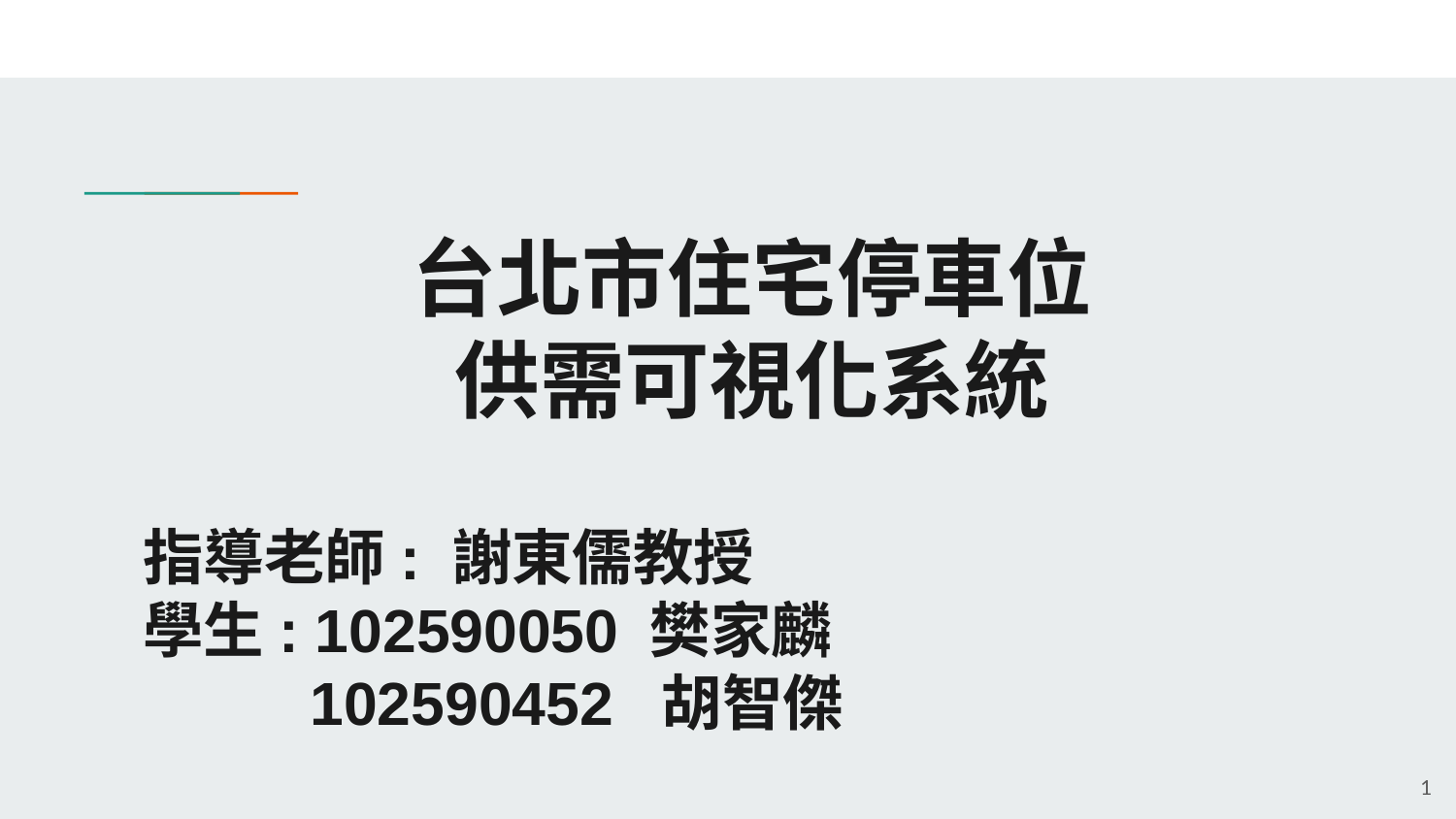

# 台北市住宅停車位
供需可視化系統
指導老師: 謝東儒教授
學生: 102590050 樊家麟
          102590452  胡智傑
1